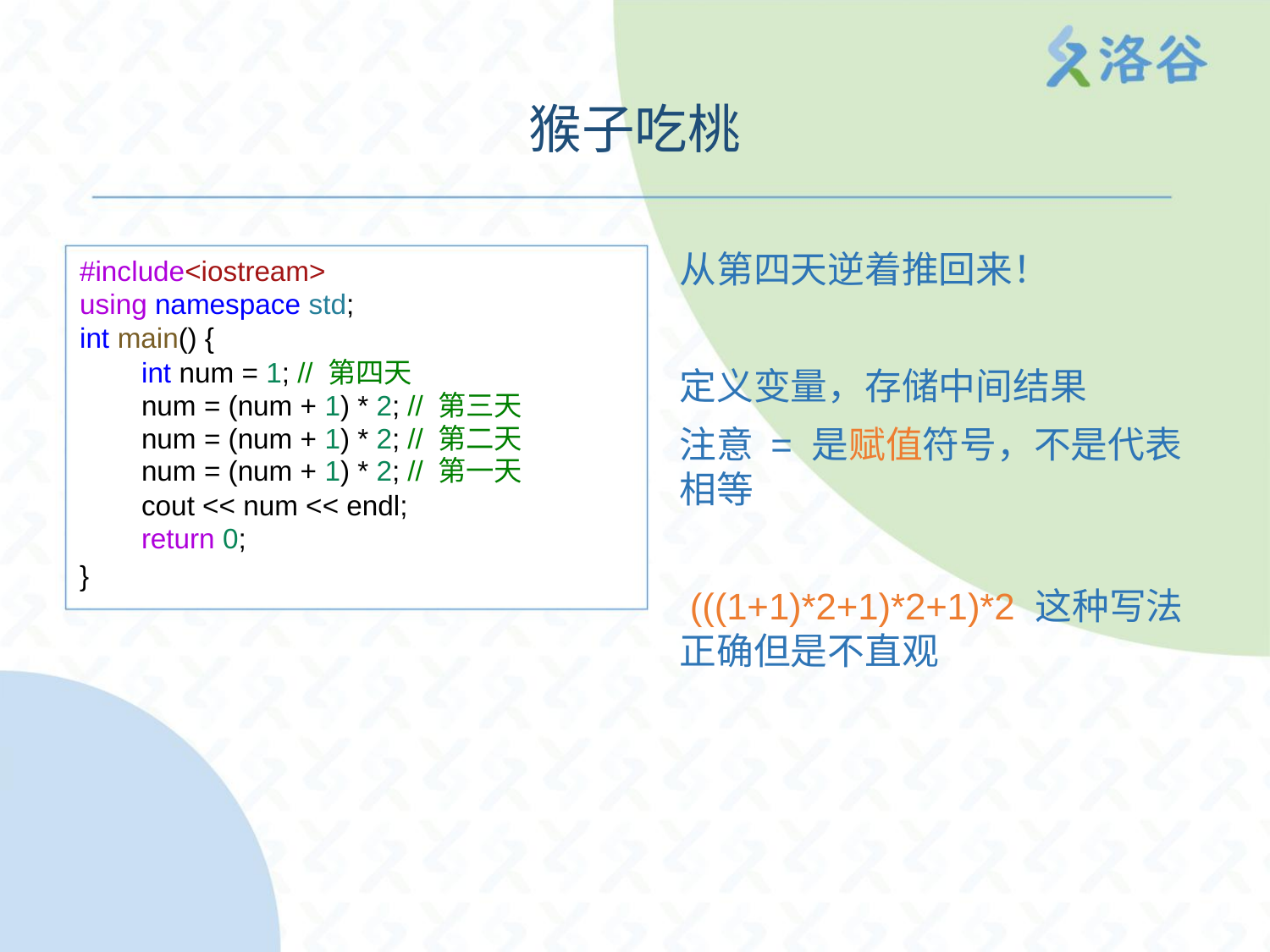

猴子吃桃
从第四天逆着推回来！
#include<iostream>
using namespace std;
int main() {
int num = 1; // 第四天
num = (num + 1) * 2; // 第三天
num = (num + 1) * 2; // 第二天
num = (num + 1) * 2; // 第一天
cout << num << endl;
return 0;
定义变量，存储中间结果
注意 = 是赋值符号，不是代表
相等
}
(((1+1)*2+1)*2+1)*2 这种写法
正确但是不直观